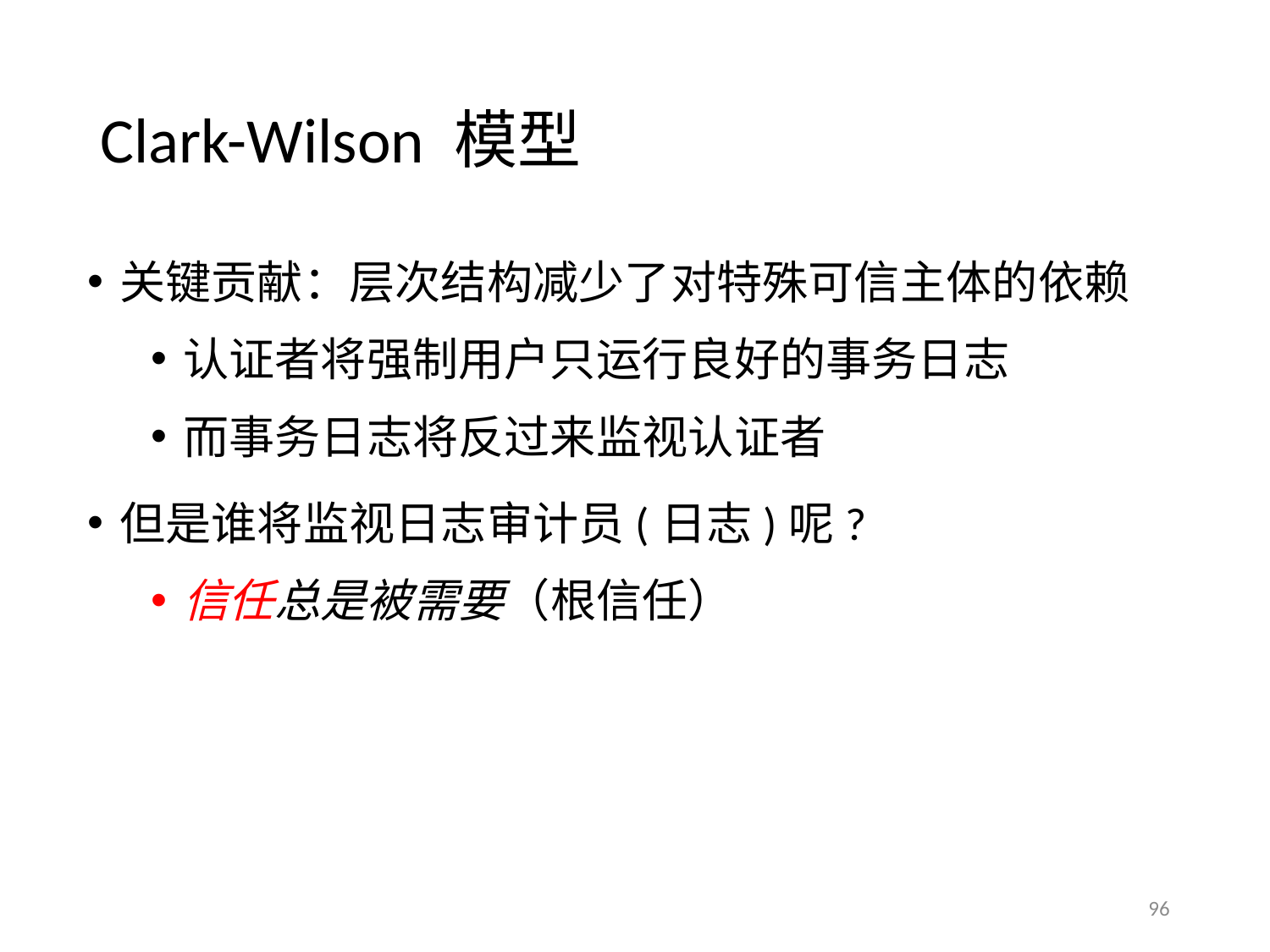

# Clark-Wilson 模型
关键贡献：层次结构减少了对特殊可信主体的依赖
认证者将强制用户只运行良好的事务日志
而事务日志将反过来监视认证者
但是谁将监视日志审计员(日志)呢?
信任总是被需要（根信任）
96